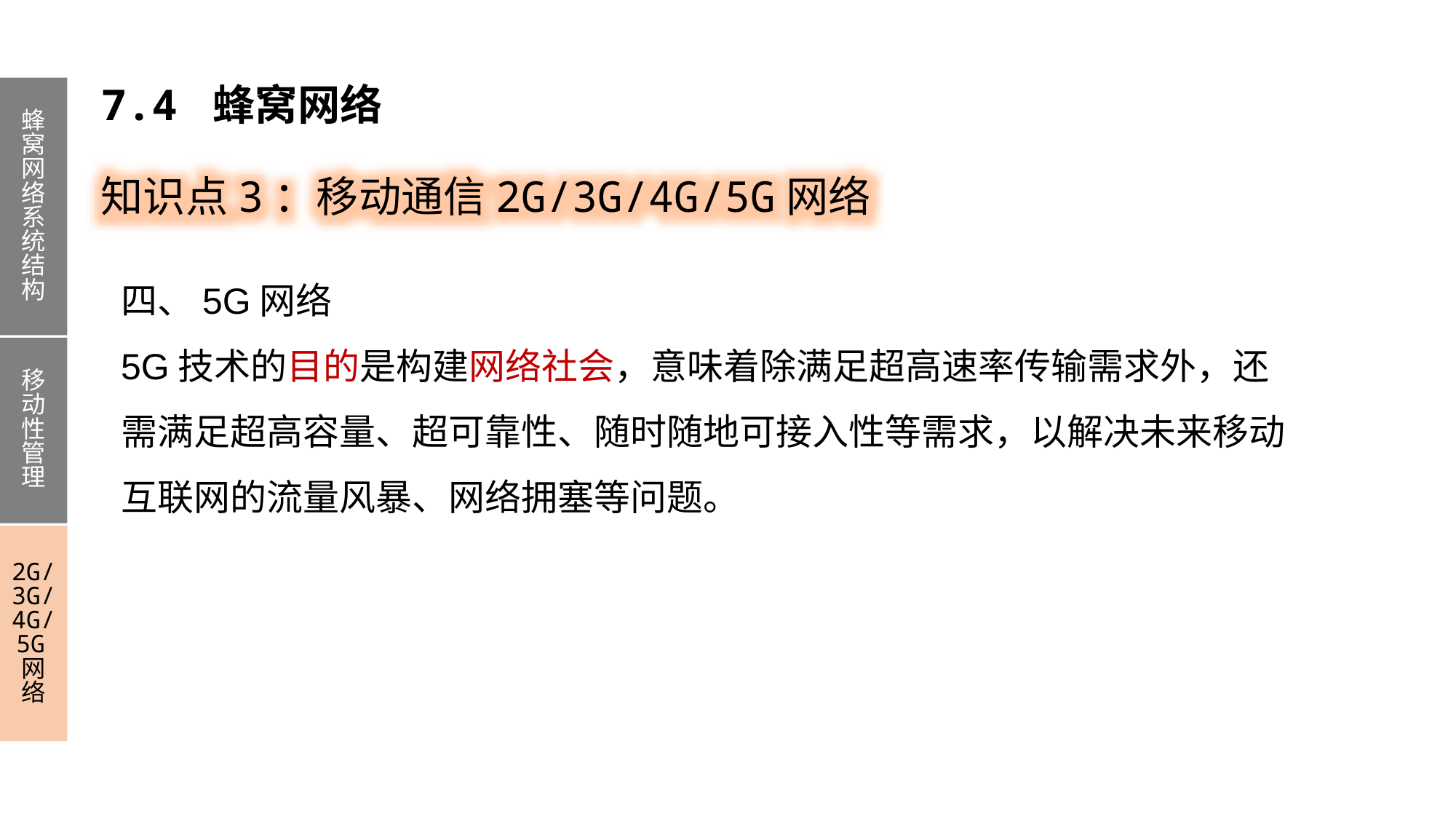

7.4 蜂窝网络
蜂窝网络系统结构
移动性管理
2G/3G/4G/5G网络
知识点3：移动通信2G/3G/4G/5G网络
四、5G网络
5G技术的目的是构建网络社会，意味着除满足超高速率传输需求外，还需满足超高容量、超可靠性、随时随地可接入性等需求，以解决未来移动互联网的流量风暴、网络拥塞等问题。